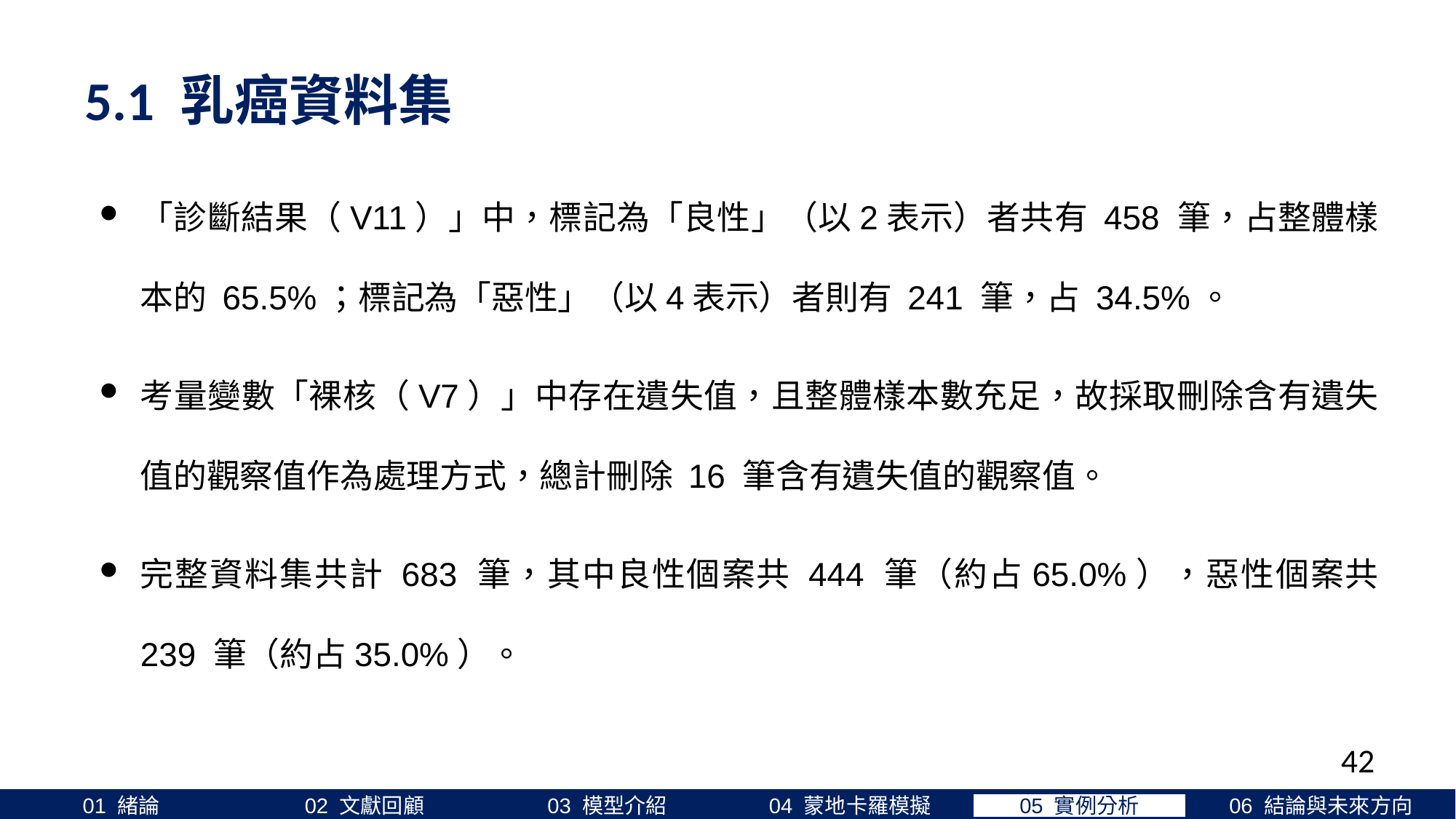

5.1 乳癌資料集

「診斷結果（V11）」中，標記為「良性」（以2表示）者共有 458 筆，占整體樣本的 65.5%；標記為「惡性」（以4表示）者則有 241 筆，占 34.5%。
考量變數「裸核（V7）」中存在遺失值，且整體樣本數充足，故採取刪除含有遺失值的觀察值作為處理方式，總計刪除 16 筆含有遺失值的觀察值。
完整資料集共計 683 筆，其中良性個案共 444 筆（約占65.0%），惡性個案共 239 筆（約占35.0%）。